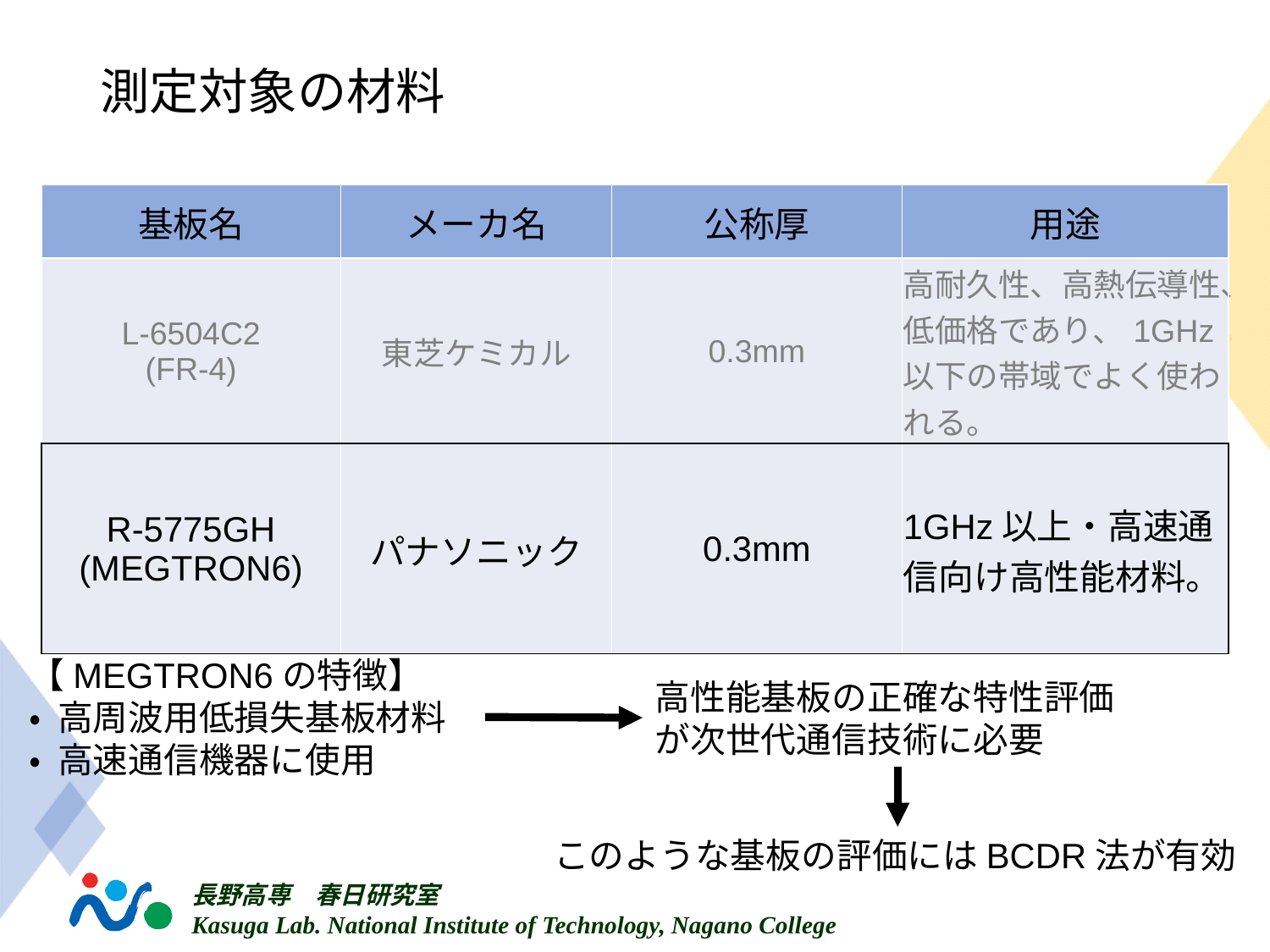

# 測定対象の材料
| 基板名 | メーカ名 | 公称厚 | 用途 |
| --- | --- | --- | --- |
| L-6504C2 (FR-4) | 東芝ケミカル | 0.3mm | 高耐久性、高熱伝導性、低価格であり、1GHz以下の帯域でよく使われる。 |
| R-5775GH (MEGTRON6) | パナソニック | 0.3mm | 1GHz以上・高速通信向け高性能材料。 |
【MEGTRON6の特徴】
• 高周波用低損失基板材料
• 高速通信機器に使用
高性能基板の正確な特性評価が次世代通信技術に必要
このような基板の評価にはBCDR法が有効